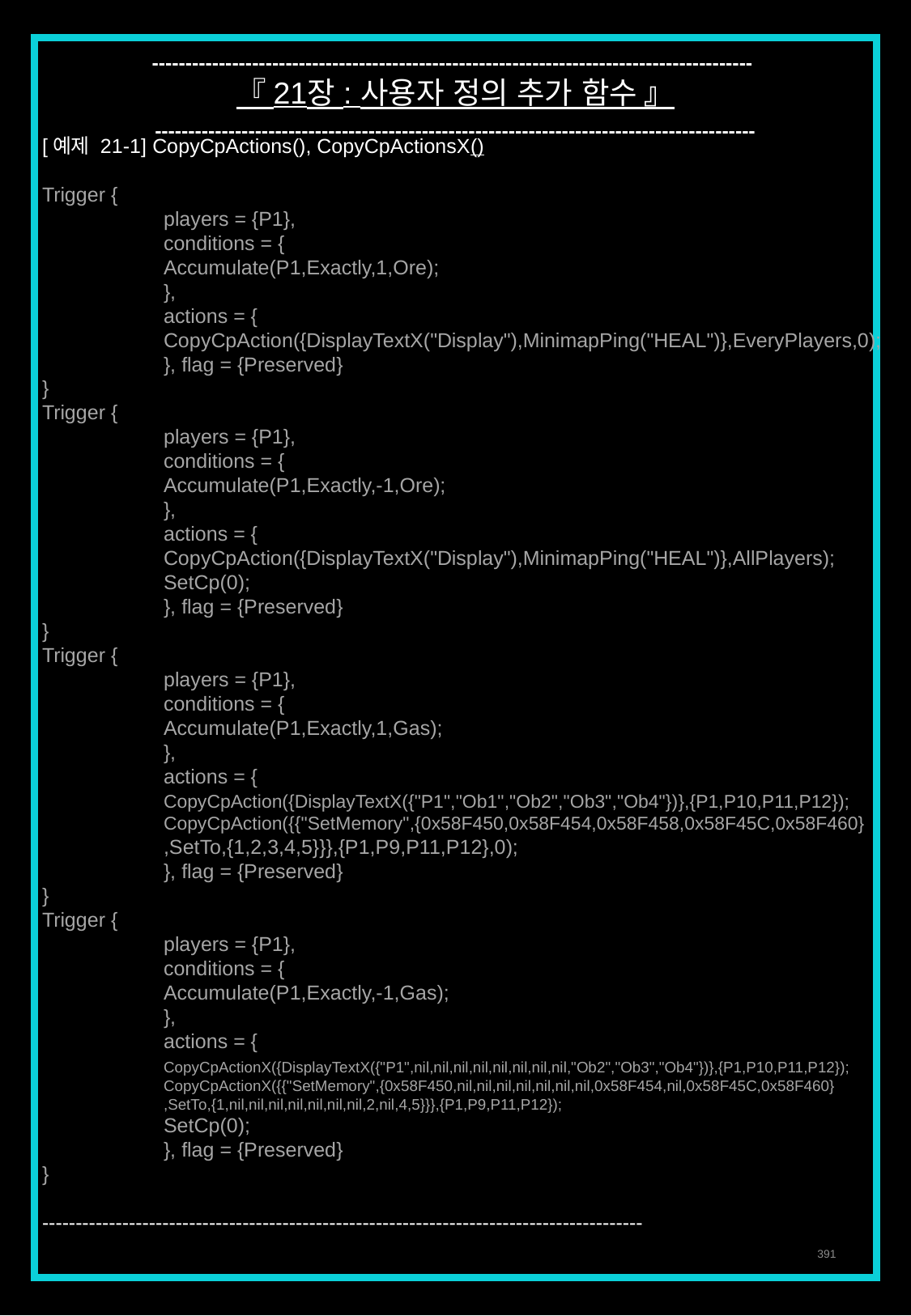

------------------------------------------------------------------------------------------
『 21장 : 사용자 정의 추가 함수 』
------------------------------------------------------------------------------------------
[예제 21-1] CopyCpActions(), CopyCpActionsX()

Trigger {
	players = {P1},
	conditions = {
	Accumulate(P1,Exactly,1,Ore);
	},
	actions = {
	CopyCpAction({DisplayTextX("Display"),MinimapPing("HEAL")},EveryPlayers,0);
	}, flag = {Preserved}
}
Trigger {
	players = {P1},
	conditions = {
	Accumulate(P1,Exactly,-1,Ore);
	},
	actions = {
	CopyCpAction({DisplayTextX("Display"),MinimapPing("HEAL")},AllPlayers);
	SetCp(0);
	}, flag = {Preserved}
}
Trigger {
	players = {P1},
	conditions = {
	Accumulate(P1,Exactly,1,Gas);
	},
	actions = {
	CopyCpAction({DisplayTextX({"P1","Ob1","Ob2","Ob3","Ob4"})},{P1,P10,P11,P12});
	CopyCpAction({{"SetMemory",{0x58F450,0x58F454,0x58F458,0x58F45C,0x58F460}
	,SetTo,{1,2,3,4,5}}},{P1,P9,P11,P12},0);
	}, flag = {Preserved}
}
Trigger {
	players = {P1},
	conditions = {
	Accumulate(P1,Exactly,-1,Gas);
	},
	actions = {
	CopyCpActionX({DisplayTextX({"P1",nil,nil,nil,nil,nil,nil,nil,nil,"Ob2","Ob3","Ob4"})},{P1,P10,P11,P12});
	CopyCpActionX({{"SetMemory",{0x58F450,nil,nil,nil,nil,nil,nil,nil,0x58F454,nil,0x58F45C,0x58F460}
	,SetTo,{1,nil,nil,nil,nil,nil,nil,nil,2,nil,4,5}}},{P1,P9,P11,P12});
	SetCp(0);
	}, flag = {Preserved}
}

------------------------------------------------------------------------------------------

391